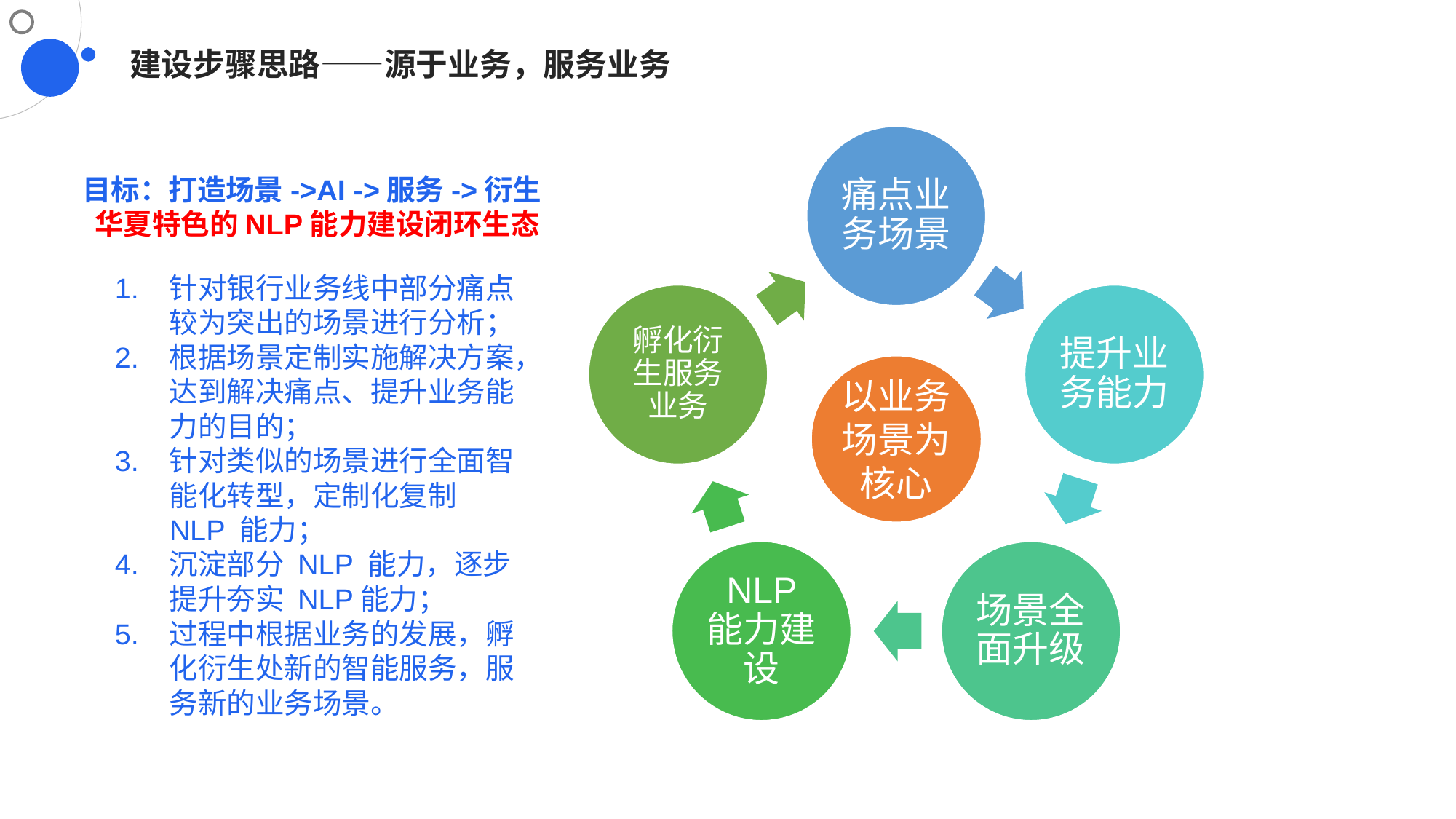

建设步骤思路——源于业务，服务业务
痛点业务场景

提升业务能力

场景全面升级

NLP 能力建设

孵化衍生服务业务

目标：打造场景->AI ->服务->衍生
华夏特色的NLP能力建设闭环生态
针对银行业务线中部分痛点较为突出的场景进行分析；
根据场景定制实施解决方案，达到解决痛点、提升业务能力的目的；
针对类似的场景进行全面智能化转型，定制化复制 NLP 能力；
沉淀部分 NLP 能力，逐步提升夯实 NLP能力；
过程中根据业务的发展，孵化衍生处新的智能服务，服务新的业务场景。
以业务场景为核心